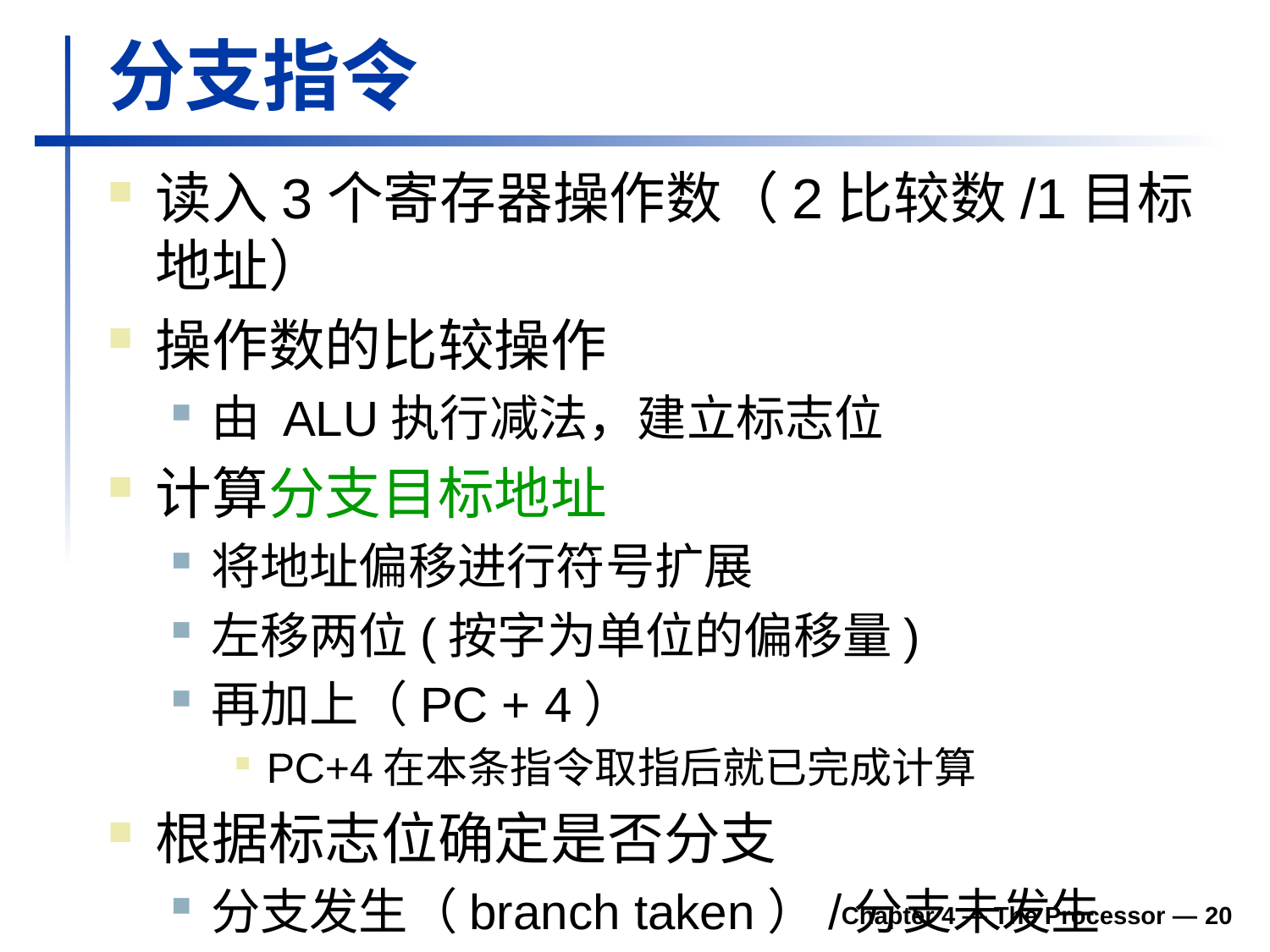

# 分支指令
读入3个寄存器操作数（2比较数/1目标地址）
操作数的比较操作
由 ALU执行减法，建立标志位
计算分支目标地址
将地址偏移进行符号扩展
左移两位(按字为单位的偏移量)
再加上（PC + 4）
PC+4在本条指令取指后就已完成计算
根据标志位确定是否分支
分支发生（branch taken）/分支未发生
Chapter 4 — The Processor — 20